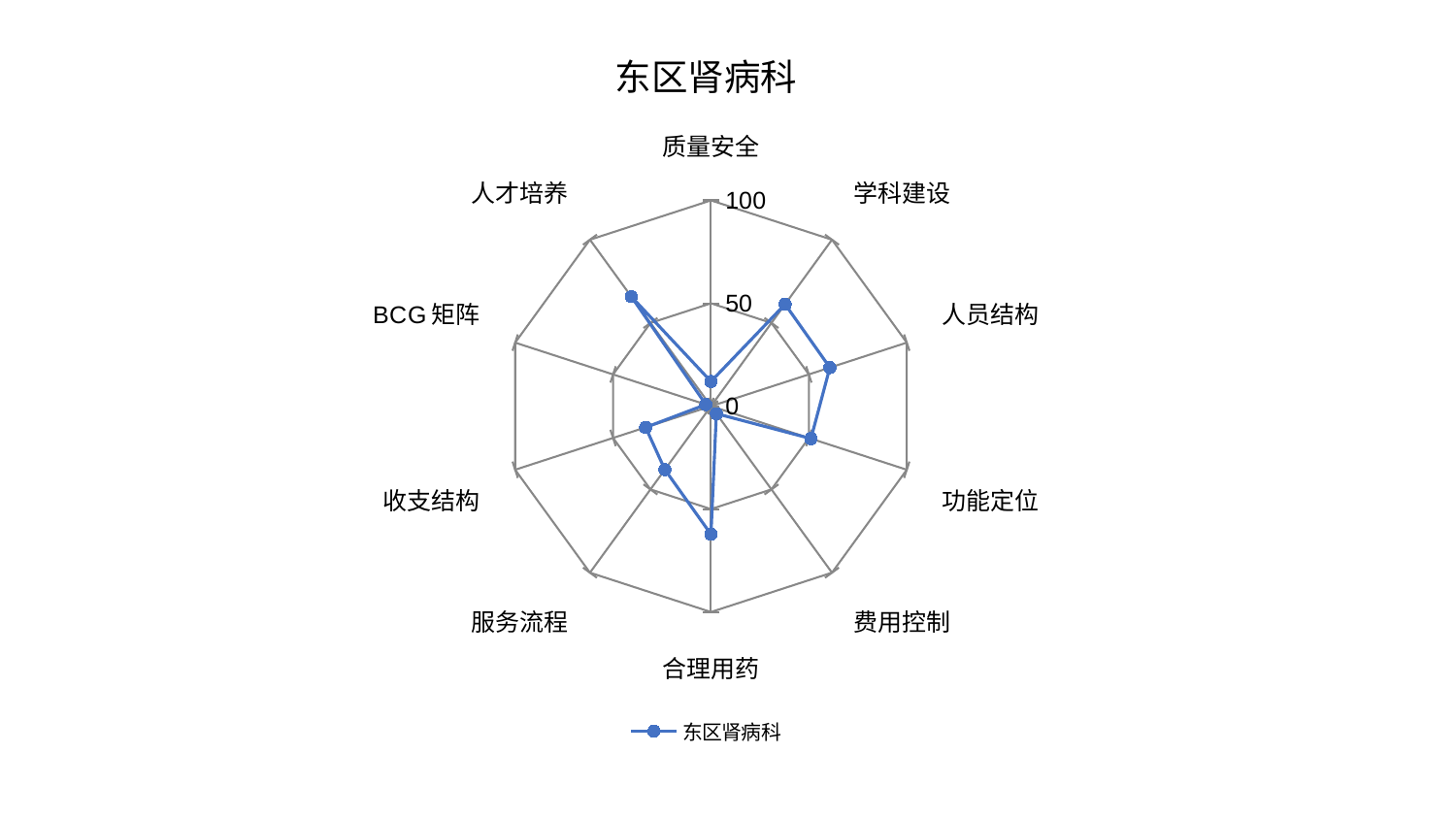

### Chart: 东区肾病科

| Category | 东区肾病科 |
|---|---|
| 质量安全 | 12.005997164563343 |
| 学科建设 | 61.24933473461942 |
| 人员结构 | 60.72230868488987 |
| 功能定位 | 51.075338777765644 |
| 费用控制 | 4.488777374867109 |
| 合理用药 | 62.27651371623764 |
| 服务流程 | 38.12399656772533 |
| 收支结构 | 33.384261221580644 |
| BCG矩阵 | 2.6107809788690206 |
| 人才培养 | 65.8225230774425 |
126